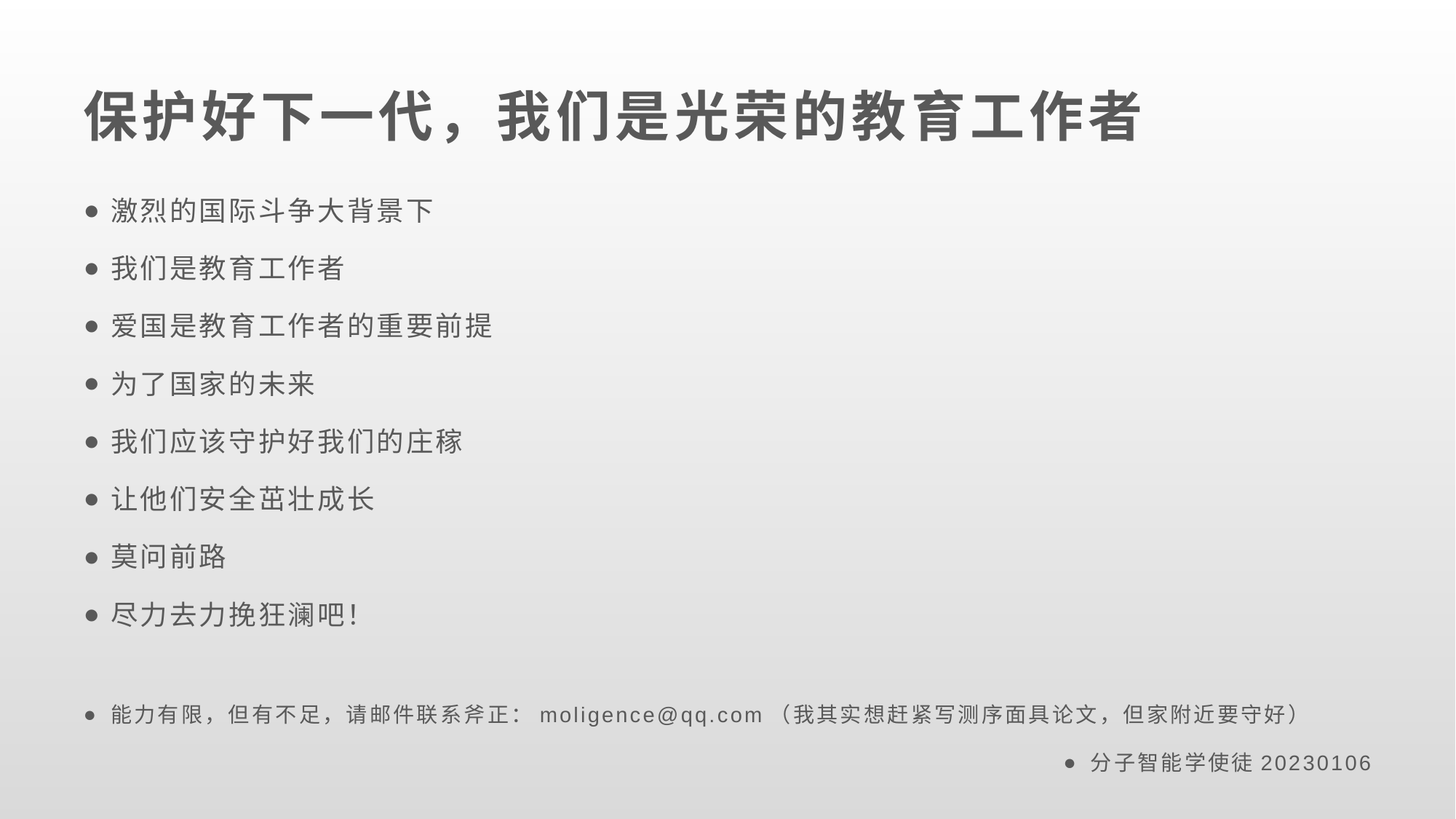

# 保护好下一代，我们是光荣的教育工作者
激烈的国际斗争大背景下
我们是教育工作者
爱国是教育工作者的重要前提
为了国家的未来
我们应该守护好我们的庄稼
让他们安全茁壮成长
莫问前路
尽力去力挽狂澜吧！

能力有限，但有不足，请邮件联系斧正：moligence@qq.com（我其实想赶紧写测序面具论文，但家附近要守好）
分子智能学使徒20230106